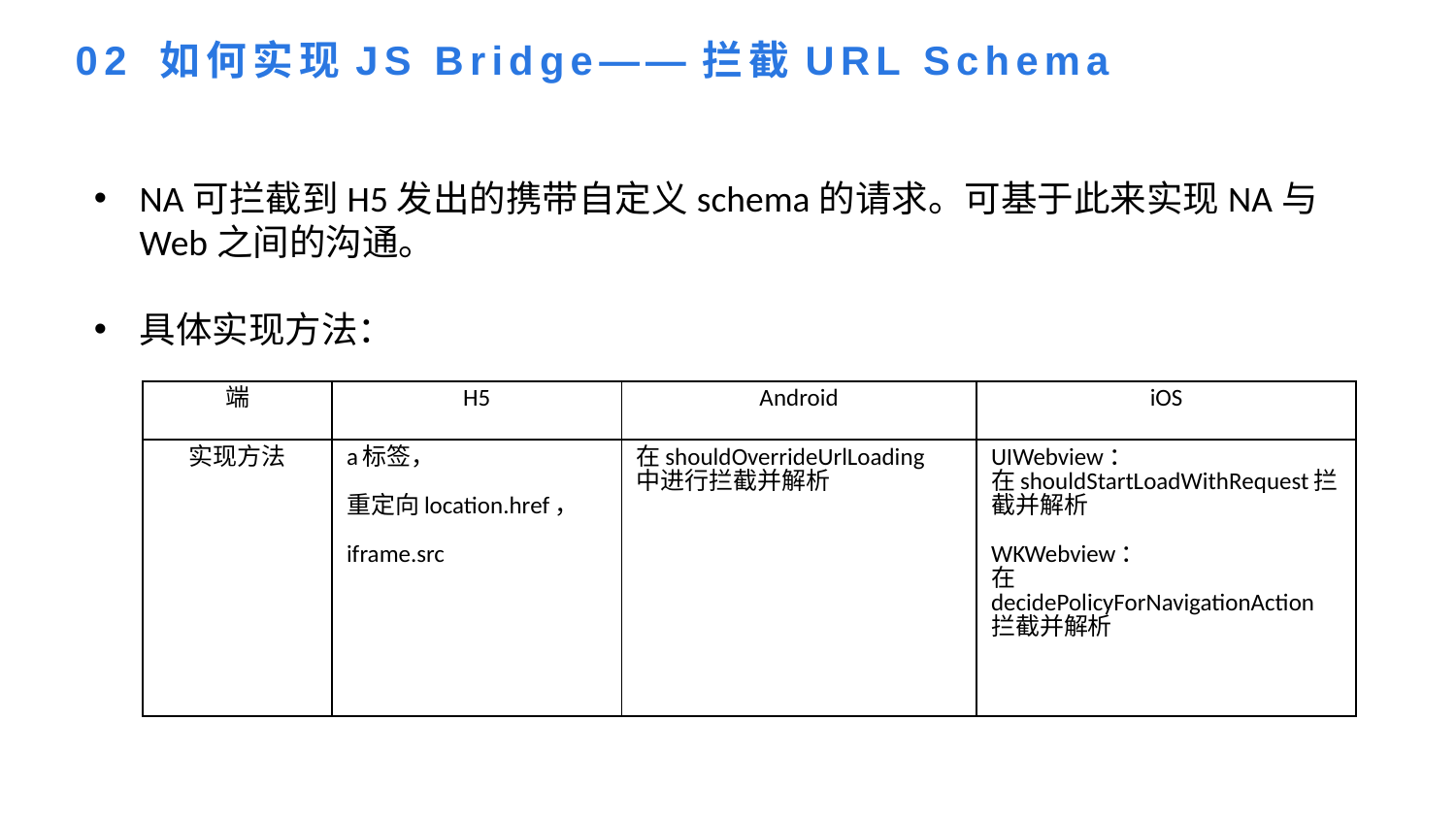

02 如何实现JS Bridge——拦截URL Schema
NA可拦截到H5发出的携带自定义schema的请求。可基于此来实现NA与Web之间的沟通。

具体实现方法：

| 端 | H5 | Android | iOS |
| --- | --- | --- | --- |
| 实现方法 | a标签， 重定向location.href， iframe.src | 在shouldOverrideUrlLoading 中进行拦截并解析 | UIWebview： 在shouldStartLoadWithRequest拦截并解析 WKWebview： 在decidePolicyForNavigationAction拦截并解析 |